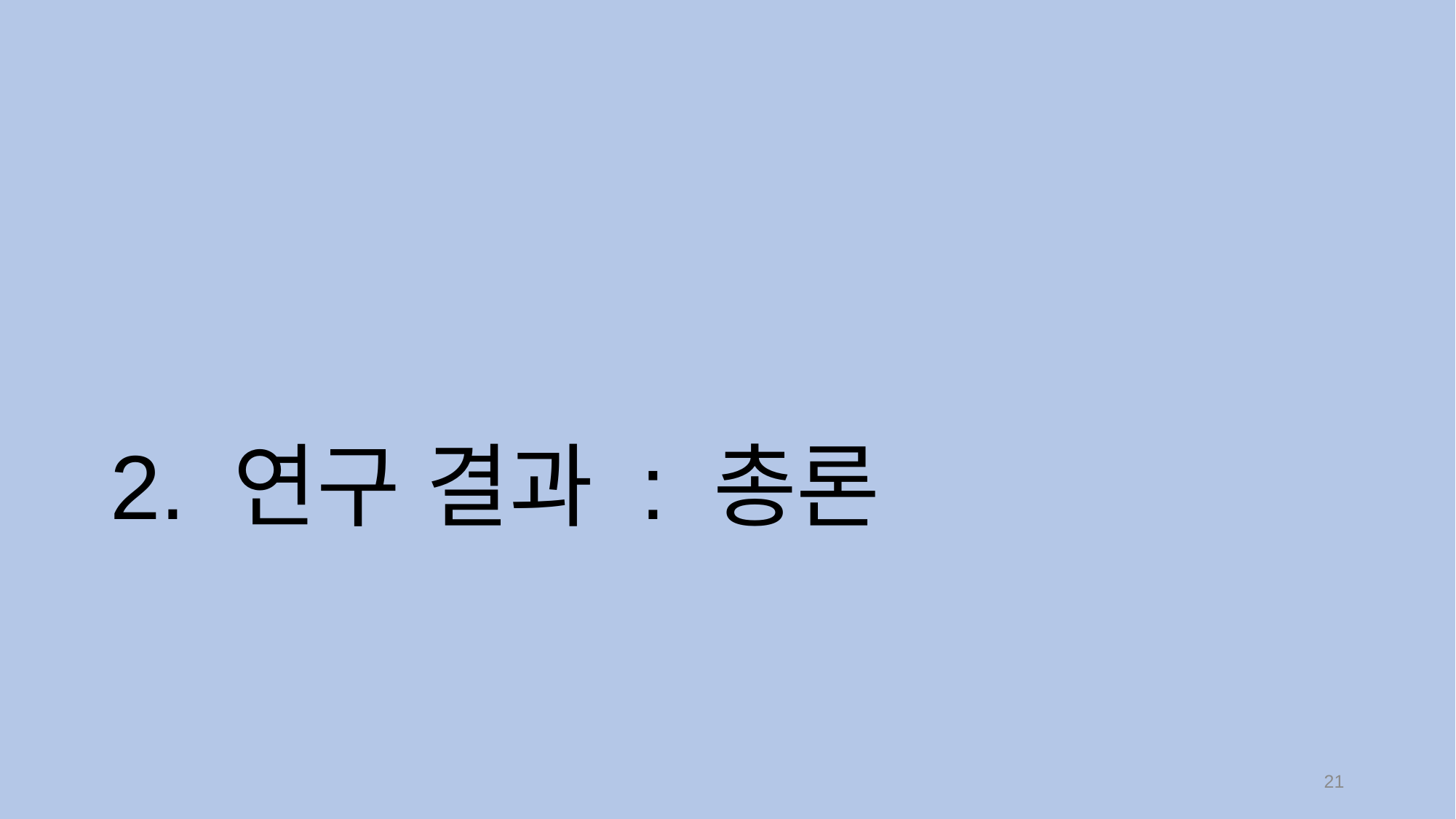

# 2. 연구 결과 : 총론

21